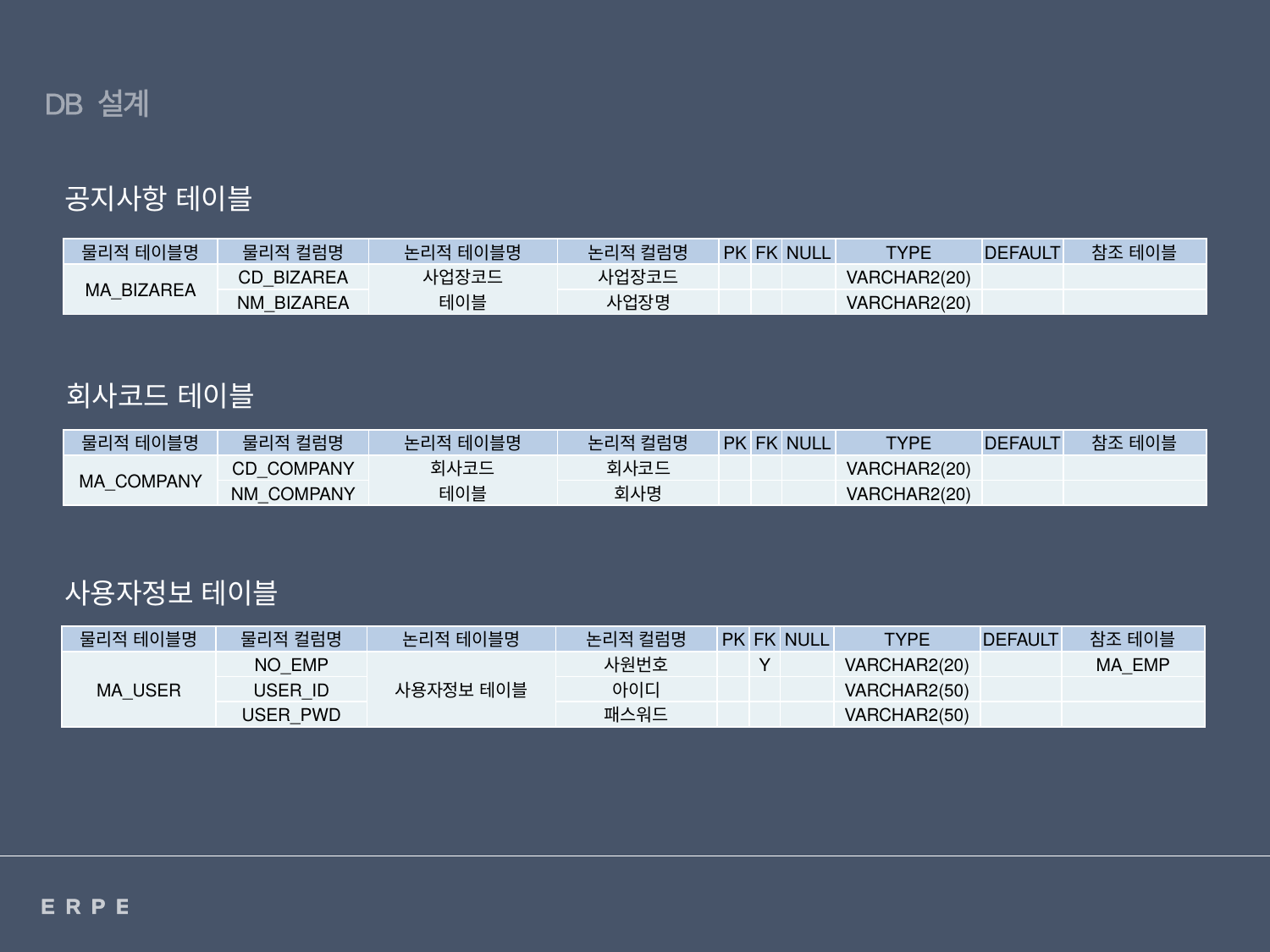

DB 설계
공지사항 테이블
| 물리적 테이블명 | 물리적 컬럼명 | 논리적 테이블명 | 논리적 컬럼명 | PK | FK | NULL | TYPE | DEFAULT | 참조 테이블 |
| --- | --- | --- | --- | --- | --- | --- | --- | --- | --- |
| MA\_BIZAREA | CD\_BIZAREA | 사업장코드 테이블 | 사업장코드 |  |  |  | VARCHAR2(20) |  |  |
|  | NM\_BIZAREA |  | 사업장명 |  |  |  | VARCHAR2(20) |  |  |
회사코드 테이블
| 물리적 테이블명 | 물리적 컬럼명 | 논리적 테이블명 | 논리적 컬럼명 | PK | FK | NULL | TYPE | DEFAULT | 참조 테이블 |
| --- | --- | --- | --- | --- | --- | --- | --- | --- | --- |
| MA\_COMPANY | CD\_COMPANY | 회사코드 테이블 | 회사코드 |  |  |  | VARCHAR2(20) |  |  |
|  | NM\_COMPANY |  | 회사명 |  |  |  | VARCHAR2(20) |  |  |
사용자정보 테이블
| 물리적 테이블명 | 물리적 컬럼명 | 논리적 테이블명 | 논리적 컬럼명 | PK | FK | NULL | TYPE | DEFAULT | 참조 테이블 |
| --- | --- | --- | --- | --- | --- | --- | --- | --- | --- |
| MA\_USER | NO\_EMP | 사용자정보 테이블 | 사원번호 |  | Y |  | VARCHAR2(20) |  | MA\_EMP |
|  | USER\_ID |  | 아이디 |  |  |  | VARCHAR2(50) |  |  |
|  | USER\_PWD |  | 패스워드 |  |  |  | VARCHAR2(50) |  |  |

ERPERP